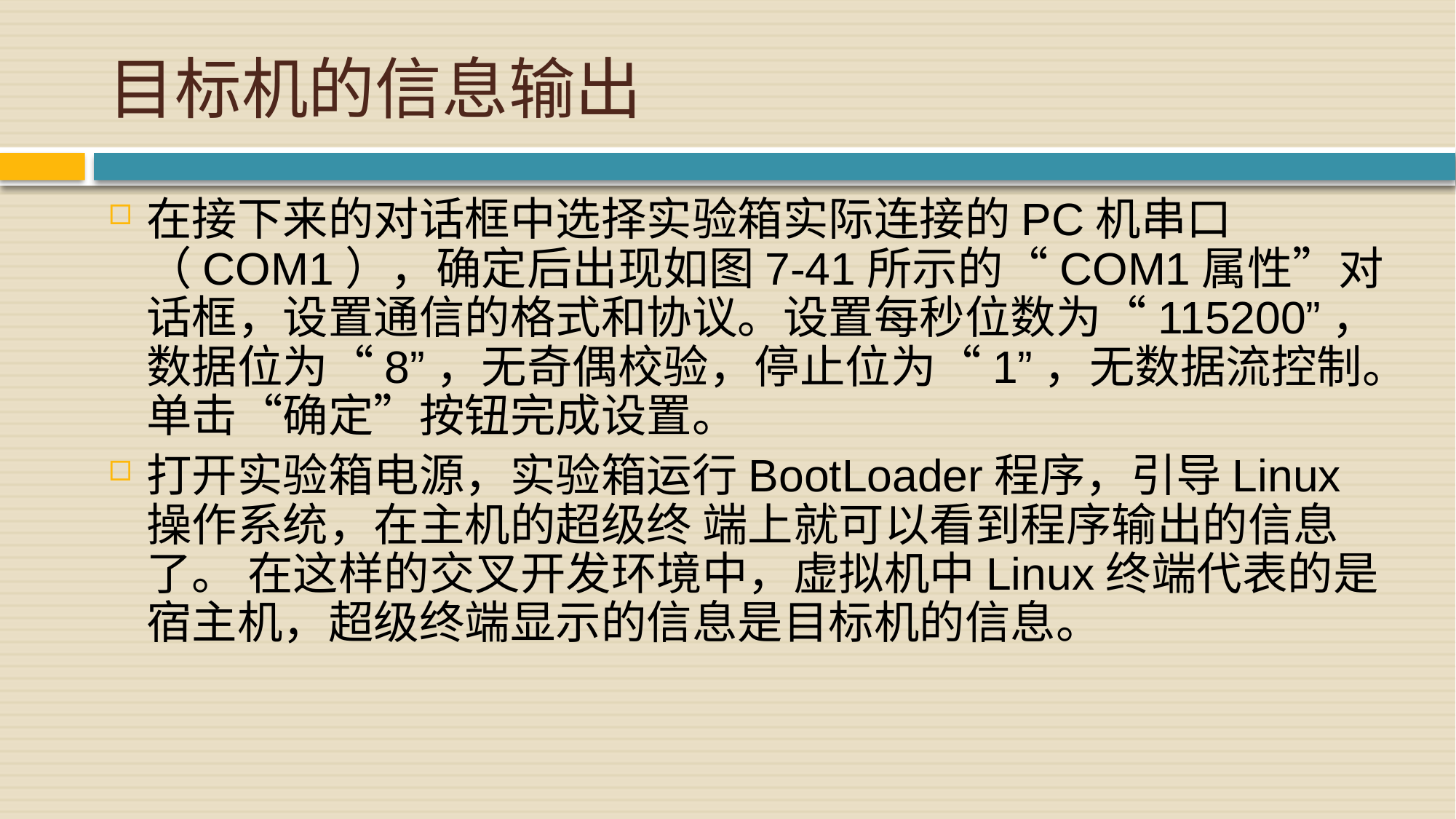

# 目标机的信息输出
在接下来的对话框中选择实验箱实际连接的PC机串口（COM1），确定后出现如图7-41所示的“COM1属性”对话框，设置通信的格式和协议。设置每秒位数为“115200”，数据位为“8”，无奇偶校验，停止位为“1”，无数据流控制。单击“确定”按钮完成设置。
打开实验箱电源，实验箱运行BootLoader程序，引导Linux操作系统，在主机的超级终 端上就可以看到程序输出的信息了。 在这样的交叉开发环境中，虚拟机中Linux终端代表的是宿主机，超级终端显示的信息是目标机的信息。